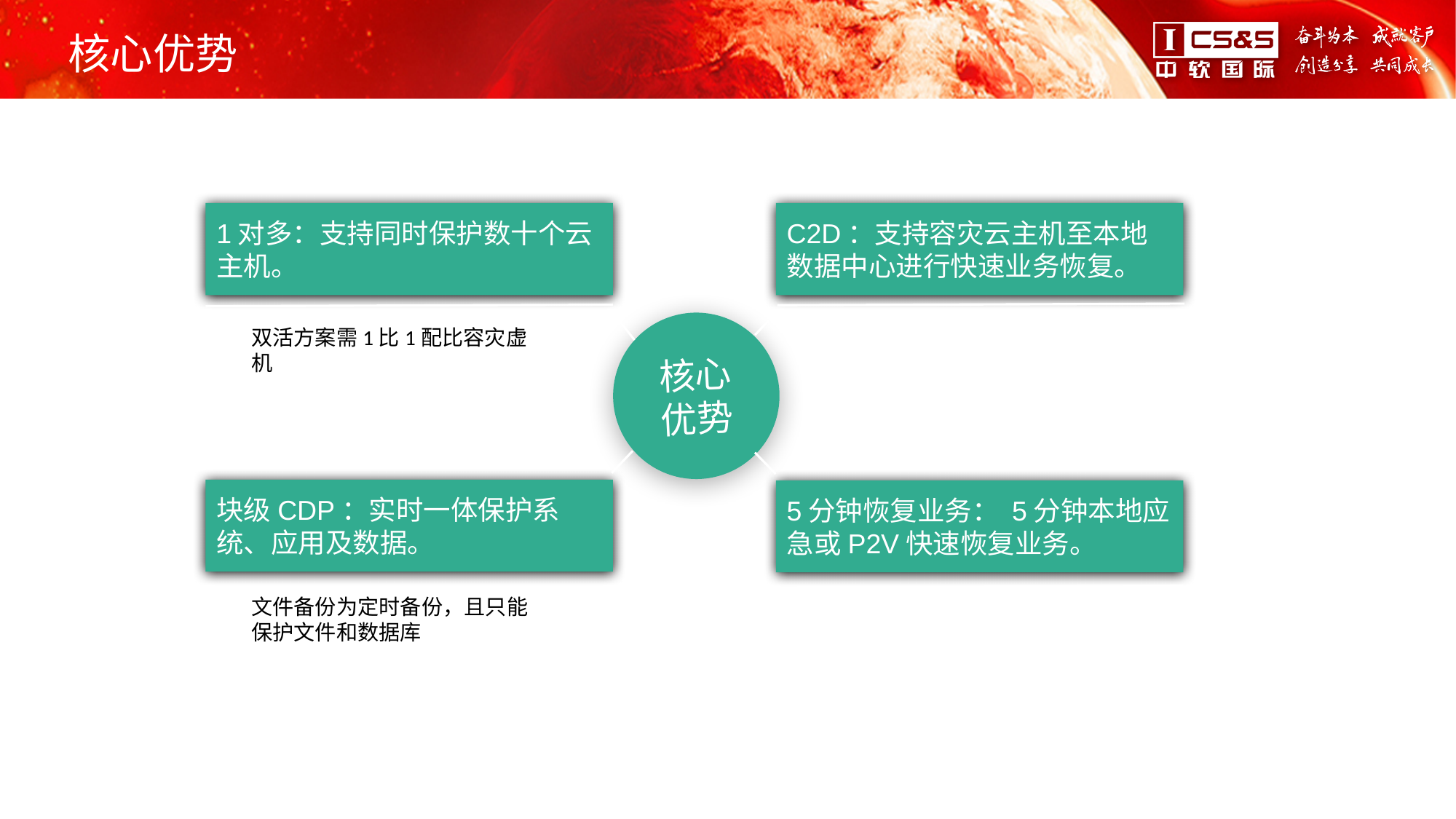

# 核心优势
1对多：支持同时保护数十个云主机。
C2D：支持容灾云主机至本地数据中心进行快速业务恢复。
核心优势
块级CDP：实时一体保护系统、应用及数据。
5分钟恢复业务： 5分钟本地应急或P2V快速恢复业务。
双活方案需1比1配比容灾虚机
文件备份为定时备份，且只能保护文件和数据库